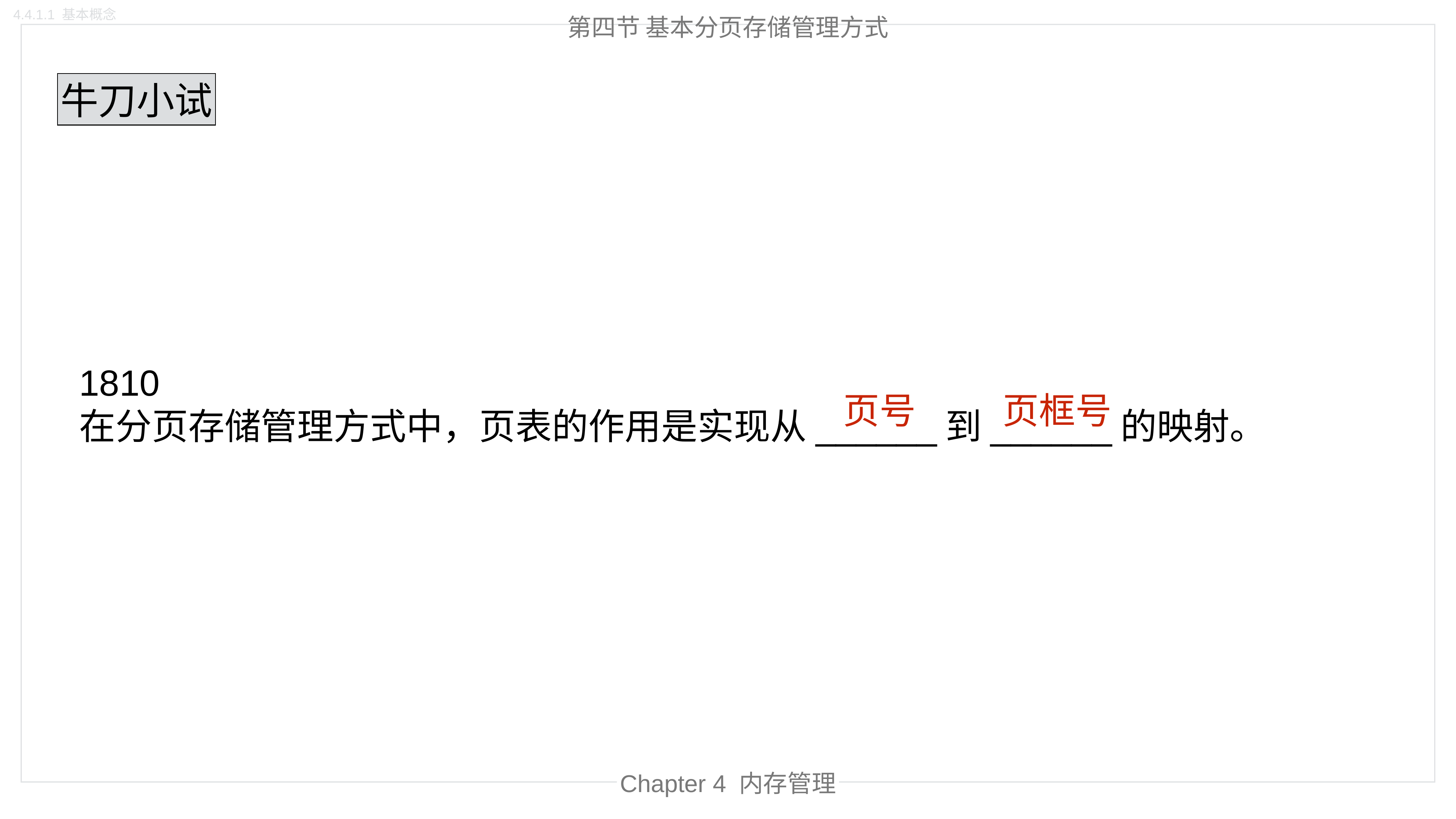

4.4.1.1 基本概念
第四节 基本分页存储管理方式

牛刀小试
1810
在分页存储管理方式中，页表的作用是实现从______到______的映射。
页号
页框号
Chapter 4 内存管理